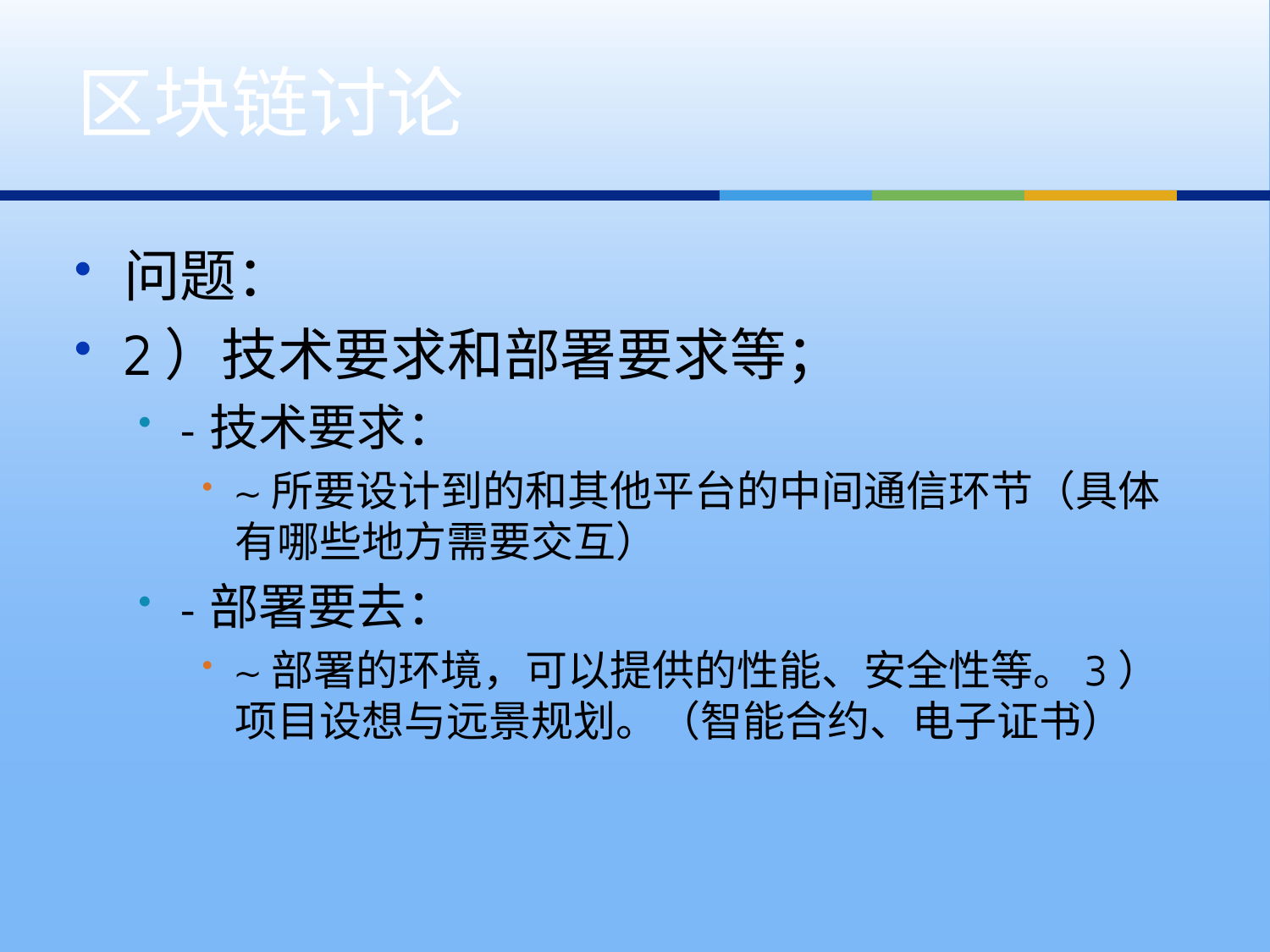

# 区块链讨论
问题：
2）技术要求和部署要求等；
-技术要求：
~所要设计到的和其他平台的中间通信环节（具体有哪些地方需要交互）
-部署要去：
~部署的环境，可以提供的性能、安全性等。3）项目设想与远景规划。（智能合约、电子证书）